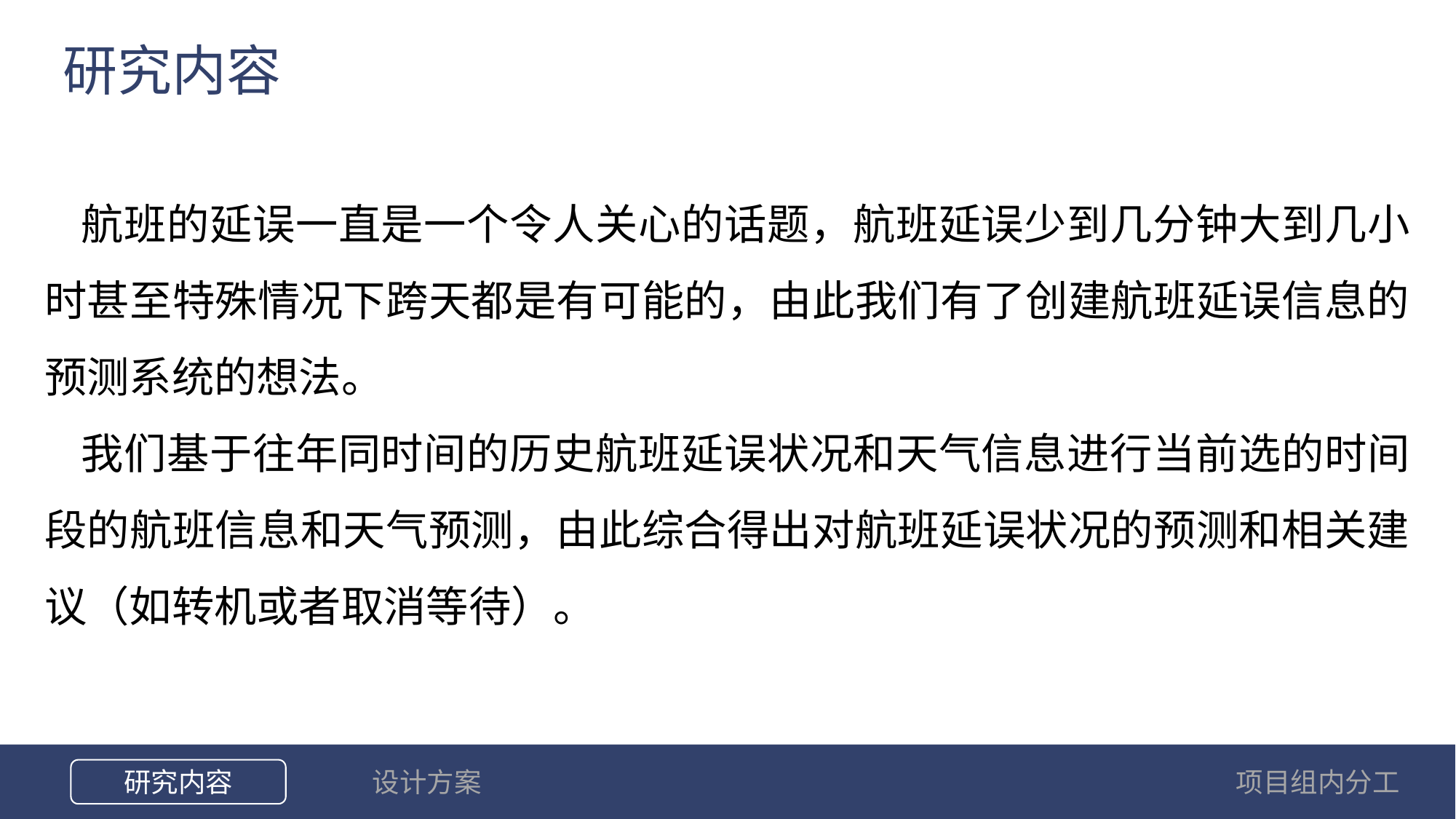

研究内容
航班的延误一直是一个令人关心的话题，航班延误少到几分钟大到几小时甚至特殊情况下跨天都是有可能的，由此我们有了创建航班延误信息的预测系统的想法。
我们基于往年同时间的历史航班延误状况和天气信息进行当前选的时间段的航班信息和天气预测，由此综合得出对航班延误状况的预测和相关建议（如转机或者取消等待）。

设计方案
项目组内分工

研究内容
选题背景和意义
国内外研究情况

论文研究方案
预期研究成果
研究进度安排